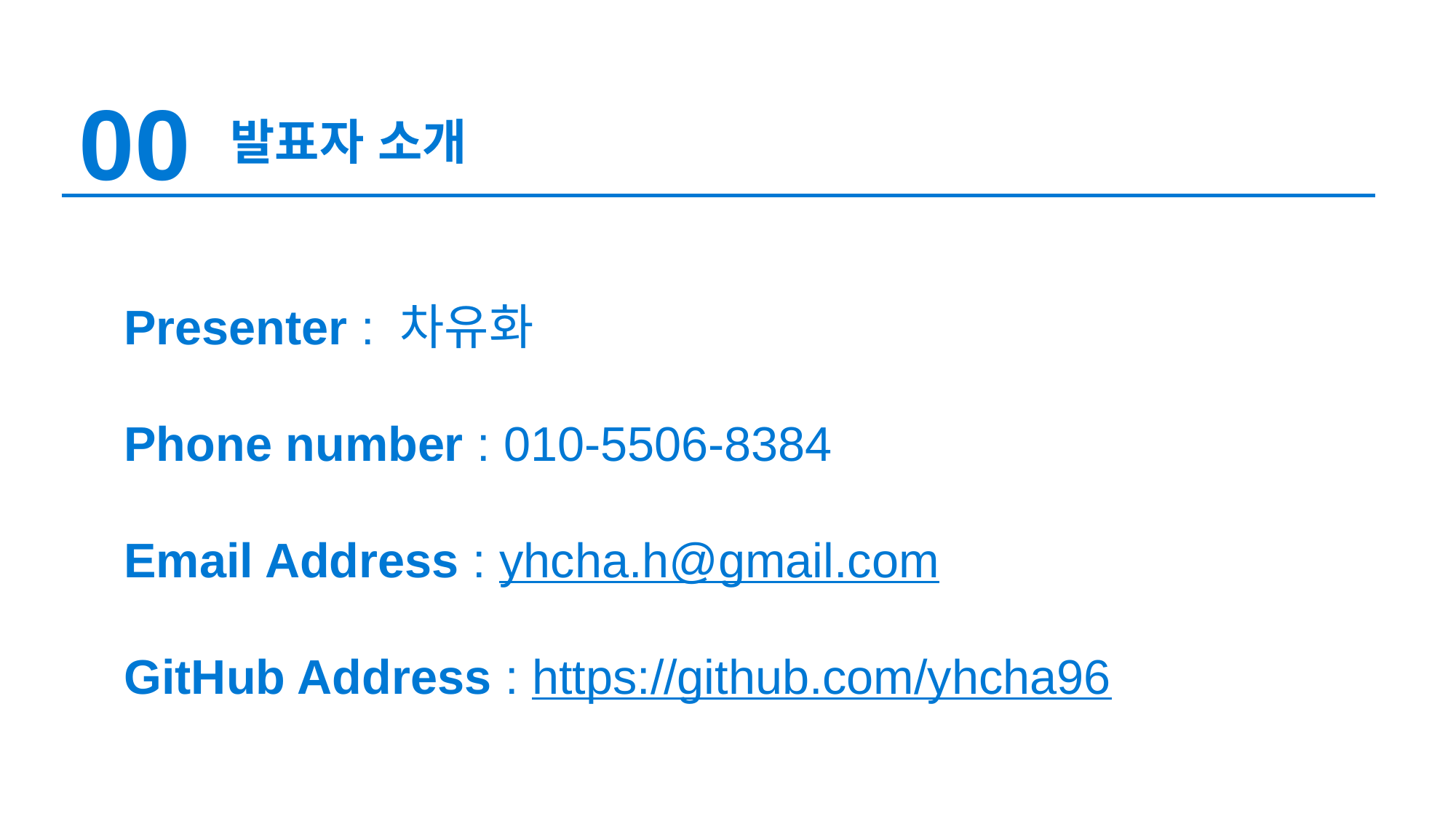

00
발표자 소개
Presenter : 차유화
Phone number : 010-5506-8384
Email Address : yhcha.h@gmail.com
GitHub Address : https://github.com/yhcha96